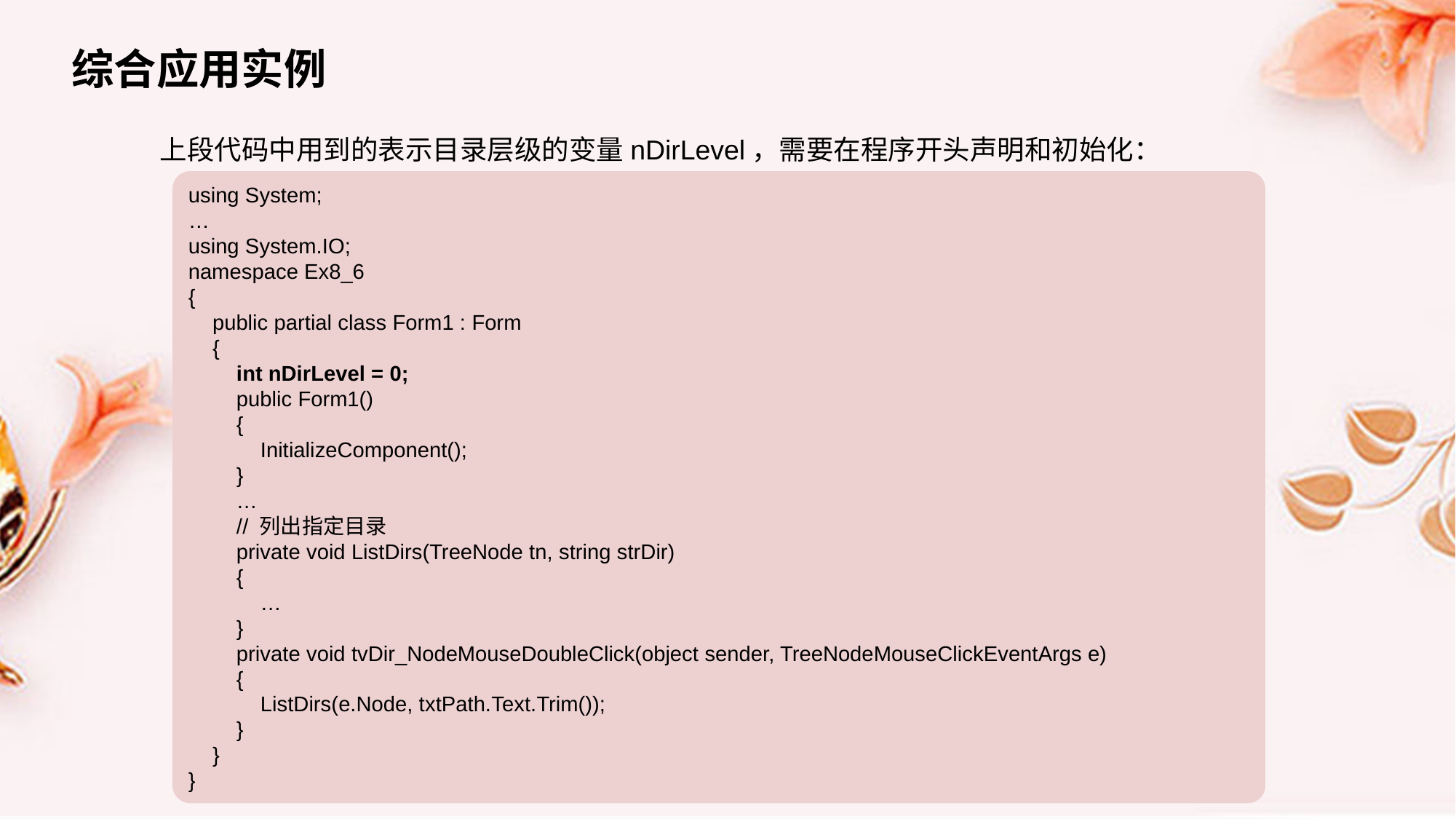

综合应用实例
上段代码中用到的表示目录层级的变量nDirLevel，需要在程序开头声明和初始化：
using System;
…
using System.IO;
namespace Ex8_6
{
    public partial class Form1 : Form
    {
        int nDirLevel = 0;
        public Form1()
        {
            InitializeComponent();
        }
        …
        // 列出指定目录
        private void ListDirs(TreeNode tn, string strDir)
        {
            …
        }
        private void tvDir_NodeMouseDoubleClick(object sender, TreeNodeMouseClickEventArgs e)
        {
            ListDirs(e.Node, txtPath.Text.Trim());
        }
    }
}